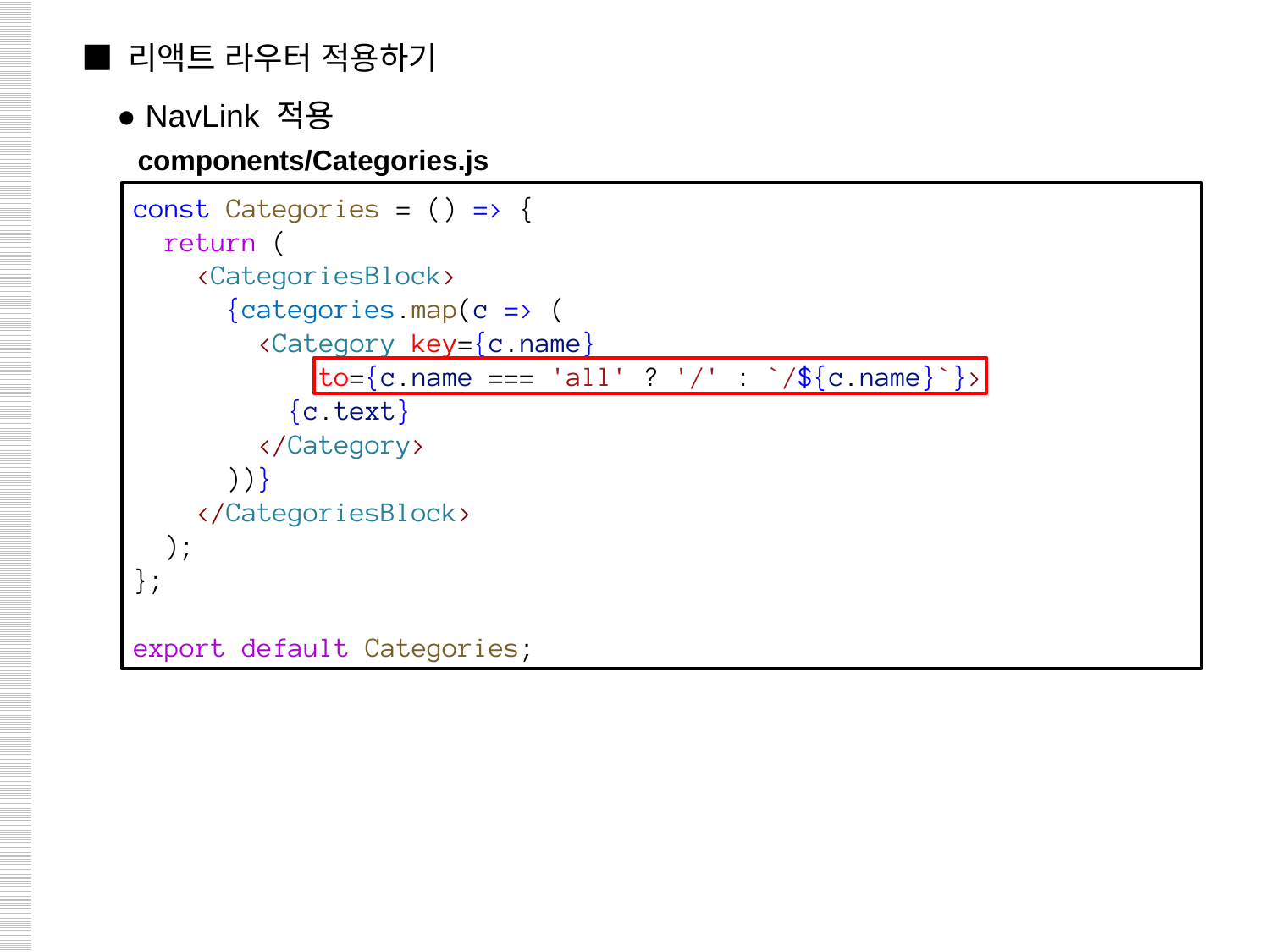

■ 리액트 라우터 적용하기
    ● NavLink 적용
components/Categories.js
const Categories = () => {
  return (
    <CategoriesBlock>
      {categories.map(c => (
        <Category key={c.name}
            to={c.name === 'all' ? '/' : `/${c.name}`}>
          {c.text}
        </Category>
      ))}
    </CategoriesBlock>
  );
};
export default Categories;